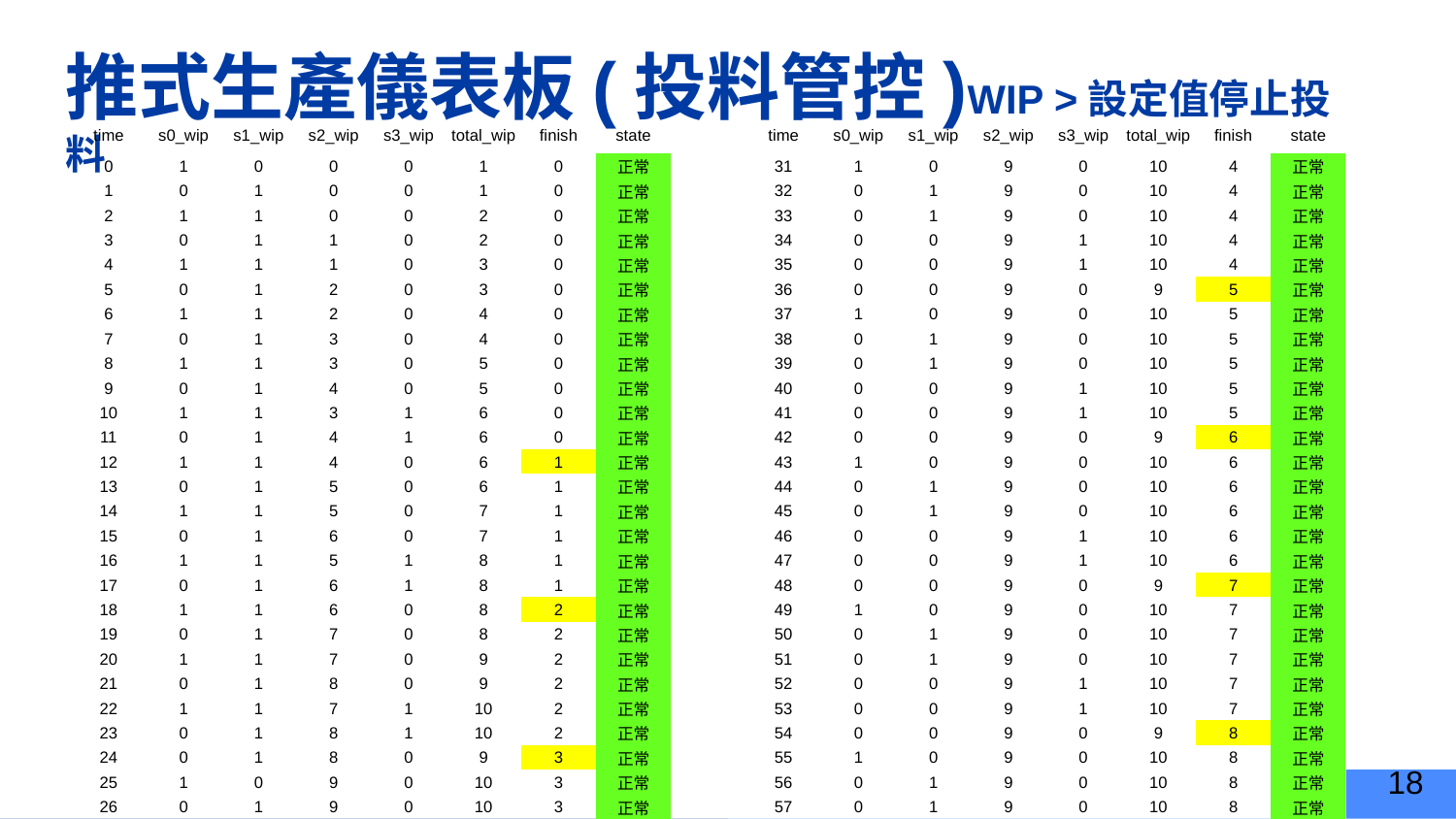

# 推式生產儀表板(投料管控)WIP >設定值停止投料
| time | s0\_wip | s1\_wip | s2\_wip | s3\_wip | total\_wip | finish | state |  | time | s0\_wip | s1\_wip | s2\_wip | s3\_wip | total\_wip | finish | state |
| --- | --- | --- | --- | --- | --- | --- | --- | --- | --- | --- | --- | --- | --- | --- | --- | --- |
| 0 | 1 | 0 | 0 | 0 | 1 | 0 | 正常 |  | 31 | 1 | 0 | 9 | 0 | 10 | 4 | 正常 |
| 1 | 0 | 1 | 0 | 0 | 1 | 0 | 正常 |  | 32 | 0 | 1 | 9 | 0 | 10 | 4 | 正常 |
| 2 | 1 | 1 | 0 | 0 | 2 | 0 | 正常 |  | 33 | 0 | 1 | 9 | 0 | 10 | 4 | 正常 |
| 3 | 0 | 1 | 1 | 0 | 2 | 0 | 正常 |  | 34 | 0 | 0 | 9 | 1 | 10 | 4 | 正常 |
| 4 | 1 | 1 | 1 | 0 | 3 | 0 | 正常 |  | 35 | 0 | 0 | 9 | 1 | 10 | 4 | 正常 |
| 5 | 0 | 1 | 2 | 0 | 3 | 0 | 正常 |  | 36 | 0 | 0 | 9 | 0 | 9 | 5 | 正常 |
| 6 | 1 | 1 | 2 | 0 | 4 | 0 | 正常 |  | 37 | 1 | 0 | 9 | 0 | 10 | 5 | 正常 |
| 7 | 0 | 1 | 3 | 0 | 4 | 0 | 正常 |  | 38 | 0 | 1 | 9 | 0 | 10 | 5 | 正常 |
| 8 | 1 | 1 | 3 | 0 | 5 | 0 | 正常 |  | 39 | 0 | 1 | 9 | 0 | 10 | 5 | 正常 |
| 9 | 0 | 1 | 4 | 0 | 5 | 0 | 正常 |  | 40 | 0 | 0 | 9 | 1 | 10 | 5 | 正常 |
| 10 | 1 | 1 | 3 | 1 | 6 | 0 | 正常 |  | 41 | 0 | 0 | 9 | 1 | 10 | 5 | 正常 |
| 11 | 0 | 1 | 4 | 1 | 6 | 0 | 正常 |  | 42 | 0 | 0 | 9 | 0 | 9 | 6 | 正常 |
| 12 | 1 | 1 | 4 | 0 | 6 | 1 | 正常 |  | 43 | 1 | 0 | 9 | 0 | 10 | 6 | 正常 |
| 13 | 0 | 1 | 5 | 0 | 6 | 1 | 正常 |  | 44 | 0 | 1 | 9 | 0 | 10 | 6 | 正常 |
| 14 | 1 | 1 | 5 | 0 | 7 | 1 | 正常 |  | 45 | 0 | 1 | 9 | 0 | 10 | 6 | 正常 |
| 15 | 0 | 1 | 6 | 0 | 7 | 1 | 正常 |  | 46 | 0 | 0 | 9 | 1 | 10 | 6 | 正常 |
| 16 | 1 | 1 | 5 | 1 | 8 | 1 | 正常 |  | 47 | 0 | 0 | 9 | 1 | 10 | 6 | 正常 |
| 17 | 0 | 1 | 6 | 1 | 8 | 1 | 正常 |  | 48 | 0 | 0 | 9 | 0 | 9 | 7 | 正常 |
| 18 | 1 | 1 | 6 | 0 | 8 | 2 | 正常 |  | 49 | 1 | 0 | 9 | 0 | 10 | 7 | 正常 |
| 19 | 0 | 1 | 7 | 0 | 8 | 2 | 正常 |  | 50 | 0 | 1 | 9 | 0 | 10 | 7 | 正常 |
| 20 | 1 | 1 | 7 | 0 | 9 | 2 | 正常 |  | 51 | 0 | 1 | 9 | 0 | 10 | 7 | 正常 |
| 21 | 0 | 1 | 8 | 0 | 9 | 2 | 正常 |  | 52 | 0 | 0 | 9 | 1 | 10 | 7 | 正常 |
| 22 | 1 | 1 | 7 | 1 | 10 | 2 | 正常 |  | 53 | 0 | 0 | 9 | 1 | 10 | 7 | 正常 |
| 23 | 0 | 1 | 8 | 1 | 10 | 2 | 正常 |  | 54 | 0 | 0 | 9 | 0 | 9 | 8 | 正常 |
| 24 | 0 | 1 | 8 | 0 | 9 | 3 | 正常 |  | 55 | 1 | 0 | 9 | 0 | 10 | 8 | 正常 |
| 25 | 1 | 0 | 9 | 0 | 10 | 3 | 正常 |  | 56 | 0 | 1 | 9 | 0 | 10 | 8 | 正常 |
| 26 | 0 | 1 | 9 | 0 | 10 | 3 | 正常 |  | 57 | 0 | 1 | 9 | 0 | 10 | 8 | 正常 |
| 27 | 0 | 1 | 9 | 0 | 10 | 3 | 正常 |  | 58 | 0 | 0 | 9 | 1 | 10 | 8 | 正常 |
| 28 | 0 | 0 | 9 | 1 | 10 | 3 | 正常 |  | 59 | 0 | 0 | 9 | 1 | 10 | 8 | 正常 |
| 29 | 0 | 0 | 9 | 1 | 10 | 3 | 正常 |  | 60 | 0 | 0 | 9 | 0 | 9 | 9 | 正常 |
| 30 | 0 | 0 | 9 | 0 | 9 | 4 | 正常 |  |  |  |  |  |  |  |  |  |